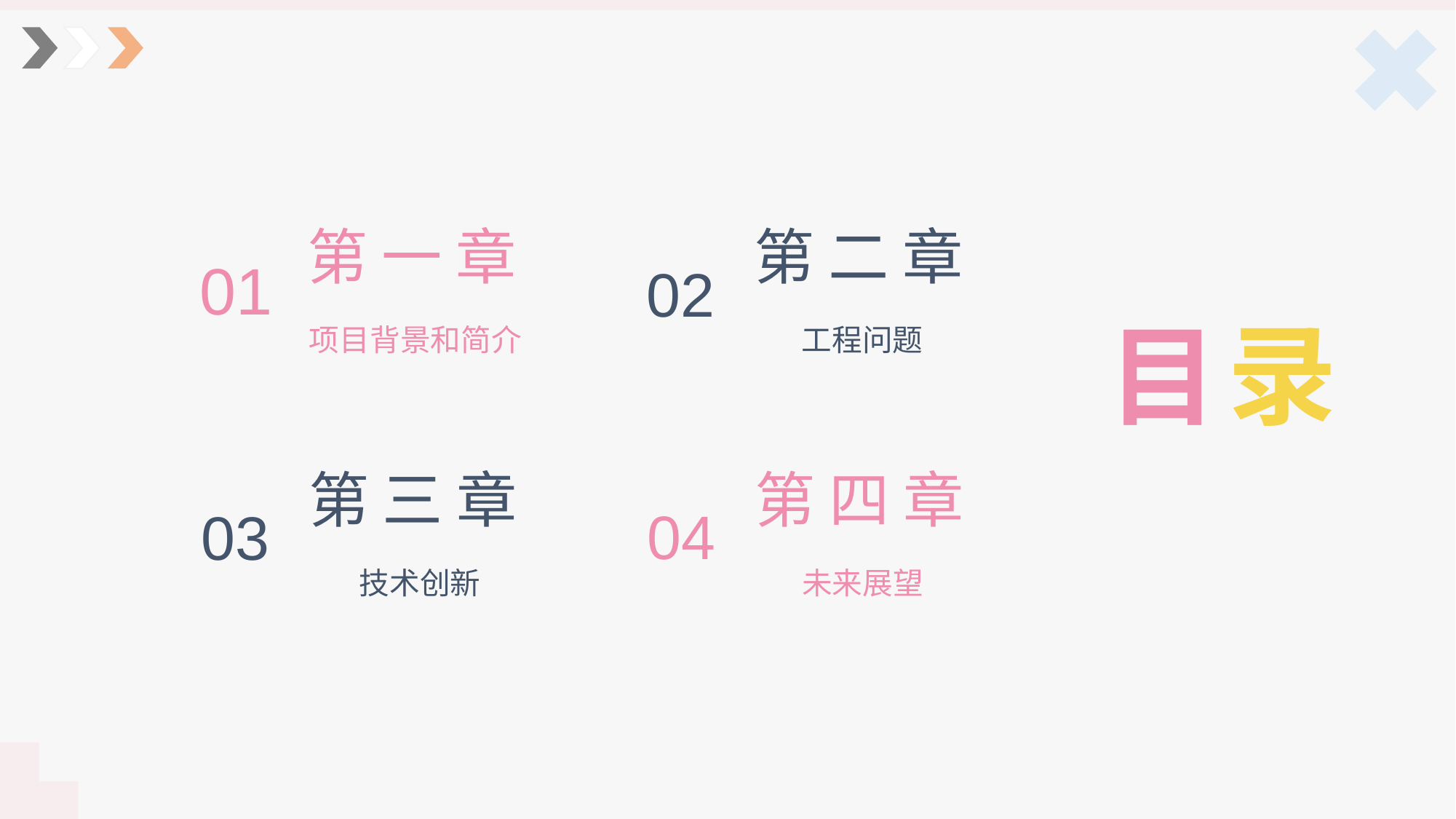

录
目
第 一 章
01
项目背景和简介
第 二 章
02
工程问题
第 四 章
04
未来展望
第 三 章
03
技术创新